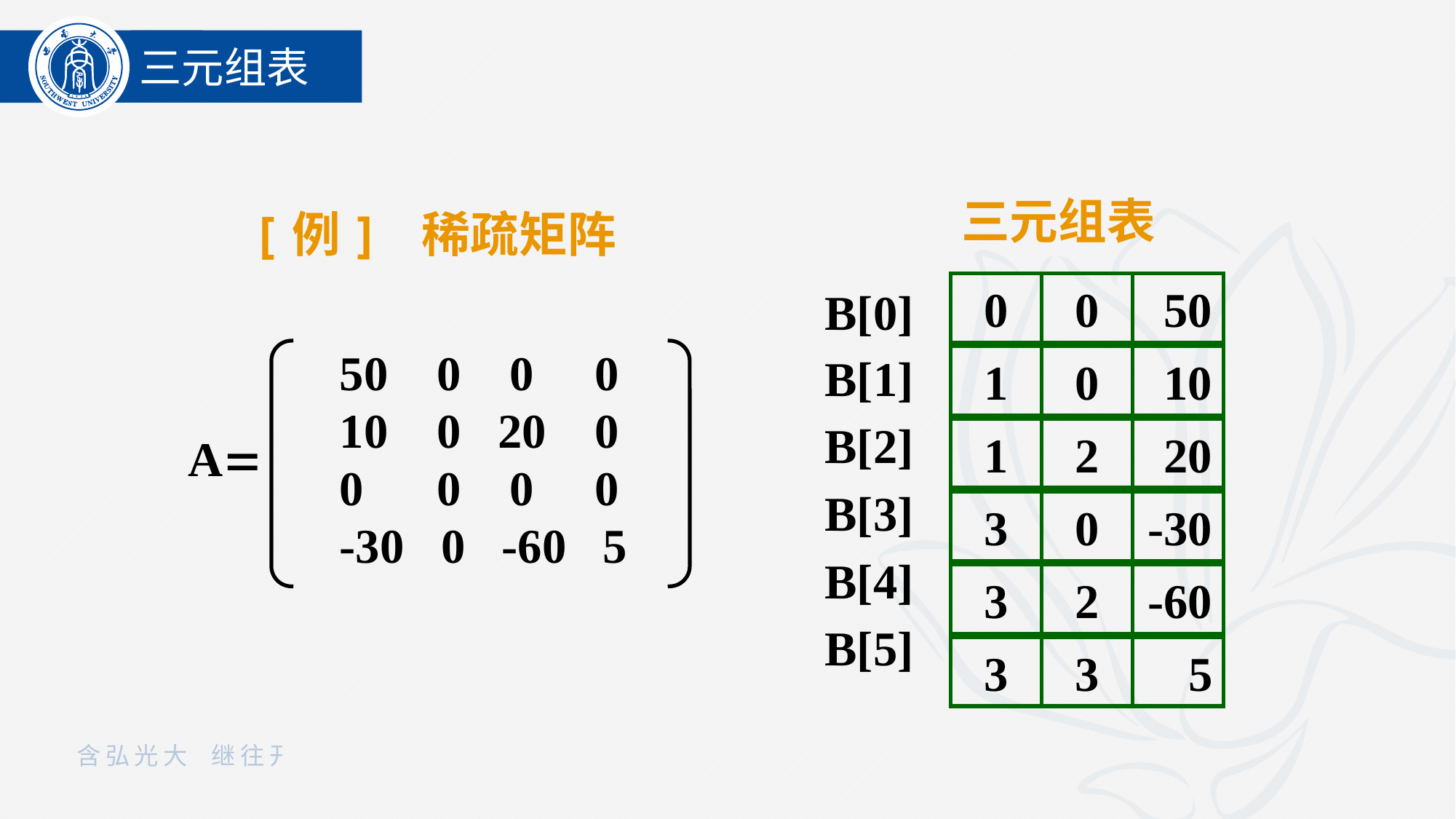

三元组表
三元组表
[例] 稀疏矩阵
B[0]
B[1]
B[2]
B[3]
B[4]
B[5]
0
0
50
1
0
10
1
2
20
3
0
-30
3
2
-60
3
3
5

A=
  50    0    0     0
  10    0   20    0
  0      0    0     0
  -30   0   -60   5